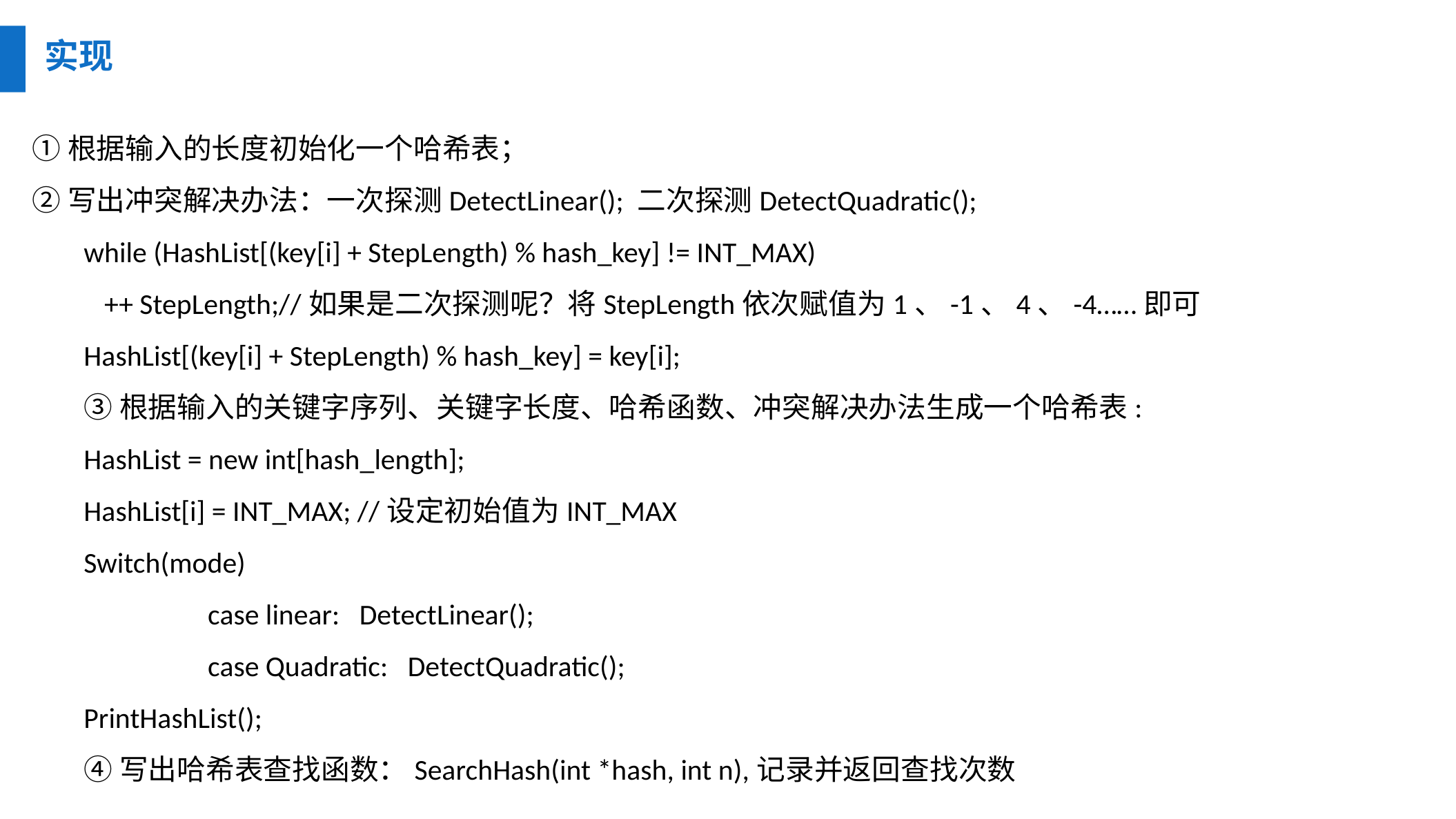

实现
①根据输入的长度初始化一个哈希表；
②写出冲突解决办法：一次探测DetectLinear(); 二次探测DetectQuadratic();
while (HashList[(key[i] + StepLength) % hash_key] != INT_MAX)
	++ StepLength;//如果是二次探测呢？将StepLength依次赋值为1、-1、4、-4……即可
HashList[(key[i] + StepLength) % hash_key] = key[i];
③根据输入的关键字序列、关键字长度、哈希函数、冲突解决办法生成一个哈希表:
HashList = new int[hash_length];
HashList[i] = INT_MAX; //设定初始值为INT_MAX
Switch(mode)
		case linear:   DetectLinear();
		case Quadratic:   DetectQuadratic();
PrintHashList();
④写出哈希表查找函数：SearchHash(int *hash, int n),记录并返回查找次数